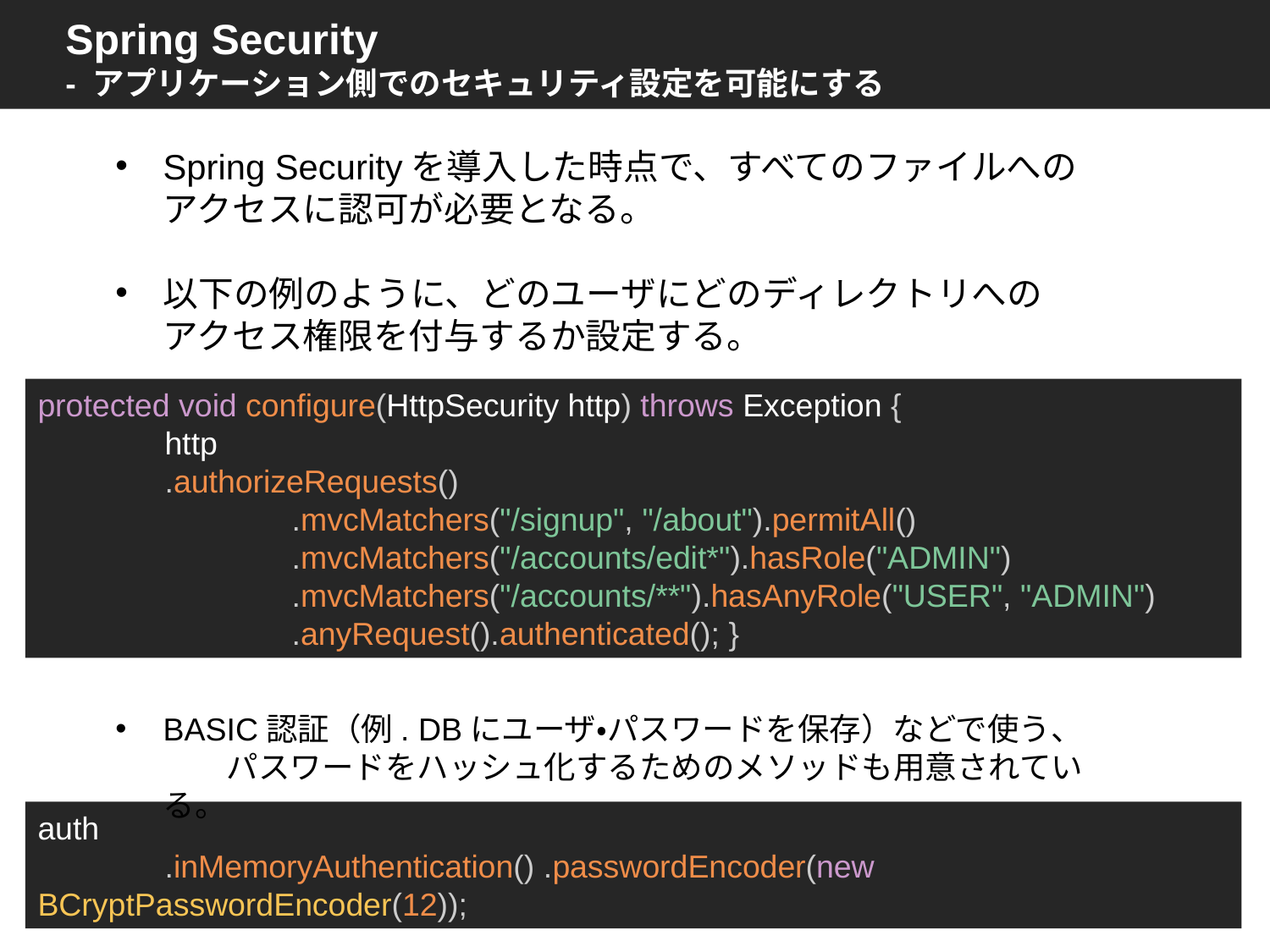

Spring Security
- アプリケーション側でのセキュリティ設定を可能にする
Spring Securityを導入した時点で、すべてのファイルへのアクセスに認可が必要となる。

以下の例のように、どのユーザにどのディレクトリへの　アクセス権限を付与するか設定する。

protected void configure(HttpSecurity http) throws Exception {
	http
	.authorizeRequests()
		.mvcMatchers("/signup", "/about").permitAll()
		.mvcMatchers("/accounts/edit*").hasRole("ADMIN")
		.mvcMatchers("/accounts/**").hasAnyRole("USER", "ADMIN")
		.anyRequest().authenticated(); }
BASIC認証（例. DBにユーザ・パスワードを保存）などで使う、　　パスワードをハッシュ化するためのメソッドも用意されている。
auth
	.inMemoryAuthentication() .passwordEncoder(new BCryptPasswordEncoder(12));